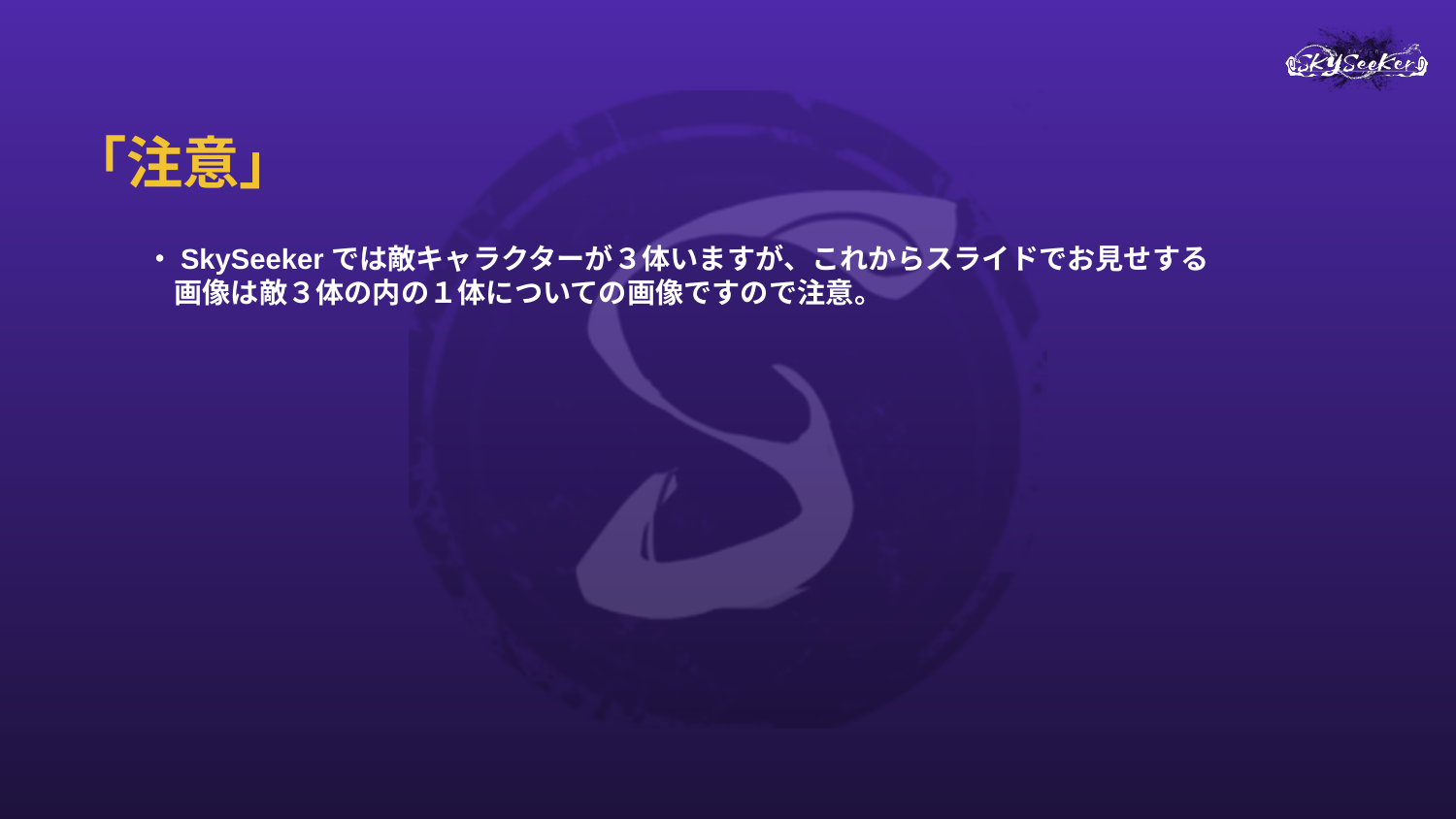

# 「注意」
・SkySeekerでは敵キャラクターが３体いますが、これからスライドでお見せする
　画像は敵３体の内の１体についての画像ですので注意。